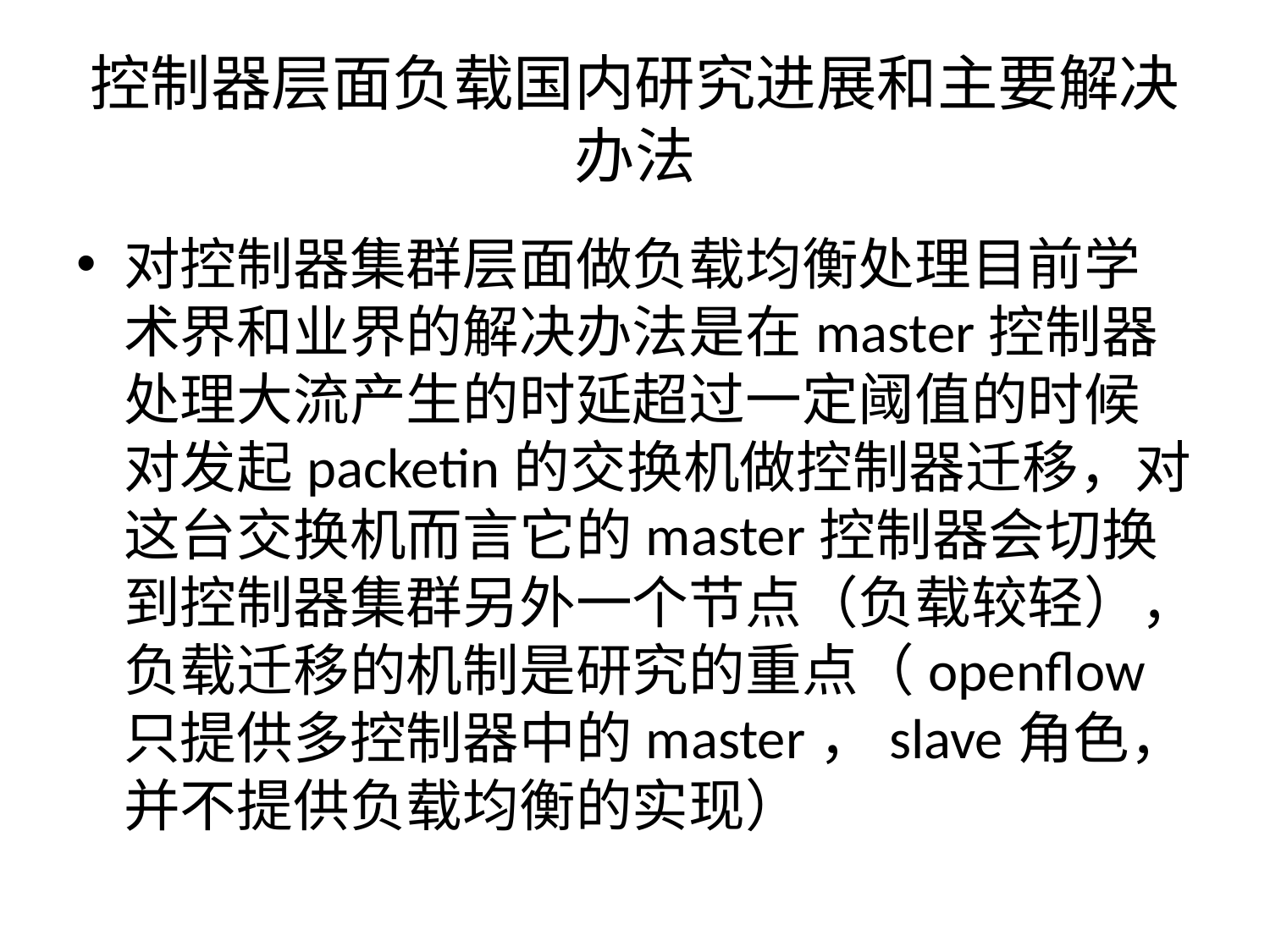

# 控制器层面负载国内研究进展和主要解决办法
对控制器集群层面做负载均衡处理目前学术界和业界的解决办法是在master控制器处理大流产生的时延超过一定阈值的时候对发起packetin的交换机做控制器迁移，对这台交换机而言它的master控制器会切换到控制器集群另外一个节点（负载较轻），负载迁移的机制是研究的重点（openflow只提供多控制器中的master，slave角色，并不提供负载均衡的实现）